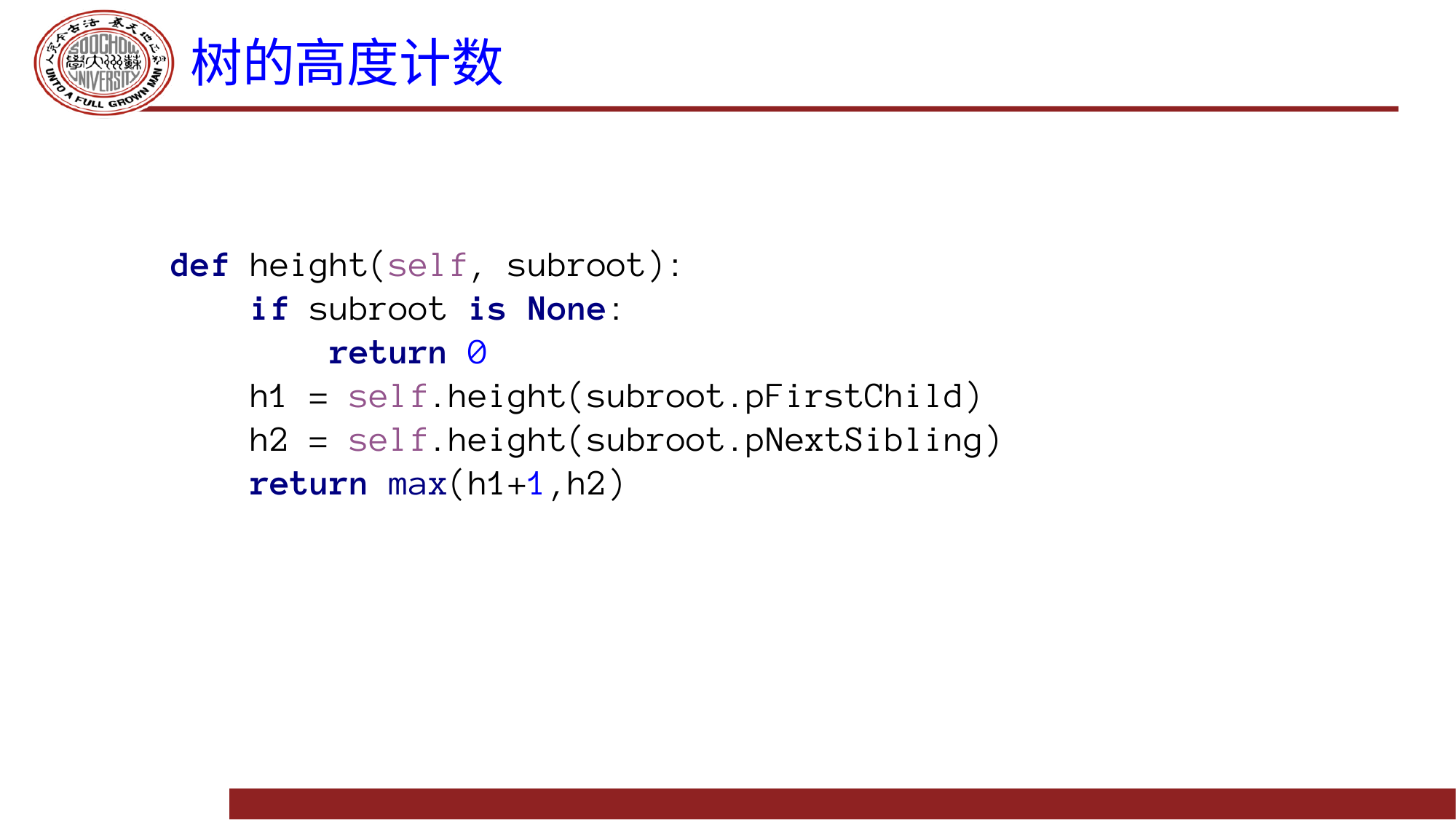

# 树的高度计数
def height(self, subroot):
    if subroot is None:
        return 0
    h1 = self.height(subroot.pFirstChild)
    h2 = self.height(subroot.pNextSibling)
    return max(h1+1,h2)